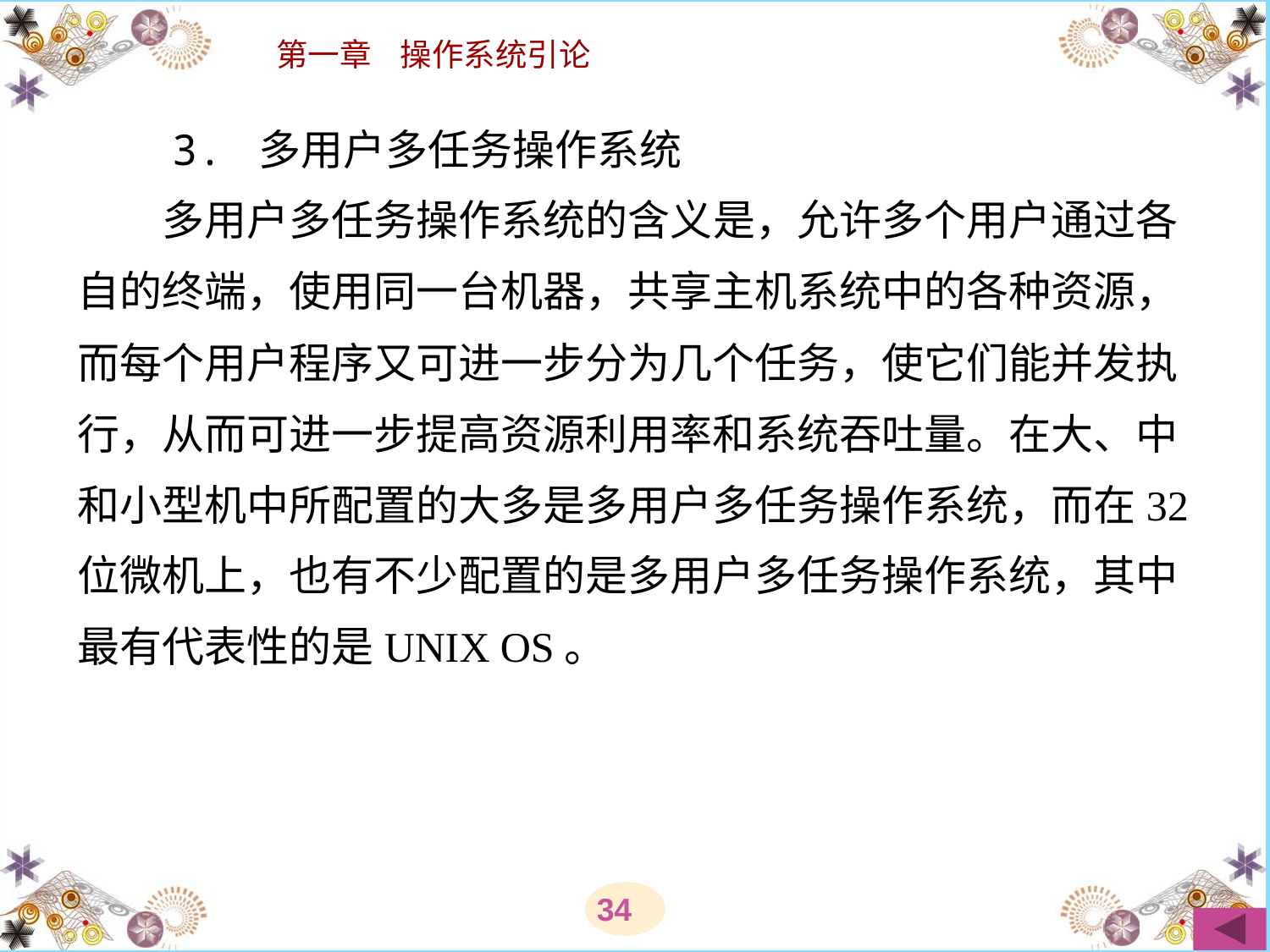

# 3. 多用户多任务操作系统 　　多用户多任务操作系统的含义是，允许多个用户通过各自的终端，使用同一台机器，共享主机系统中的各种资源，而每个用户程序又可进一步分为几个任务，使它们能并发执行，从而可进一步提高资源利用率和系统吞吐量。在大、中和小型机中所配置的大多是多用户多任务操作系统，而在32位微机上，也有不少配置的是多用户多任务操作系统，其中最有代表性的是UNIX OS。